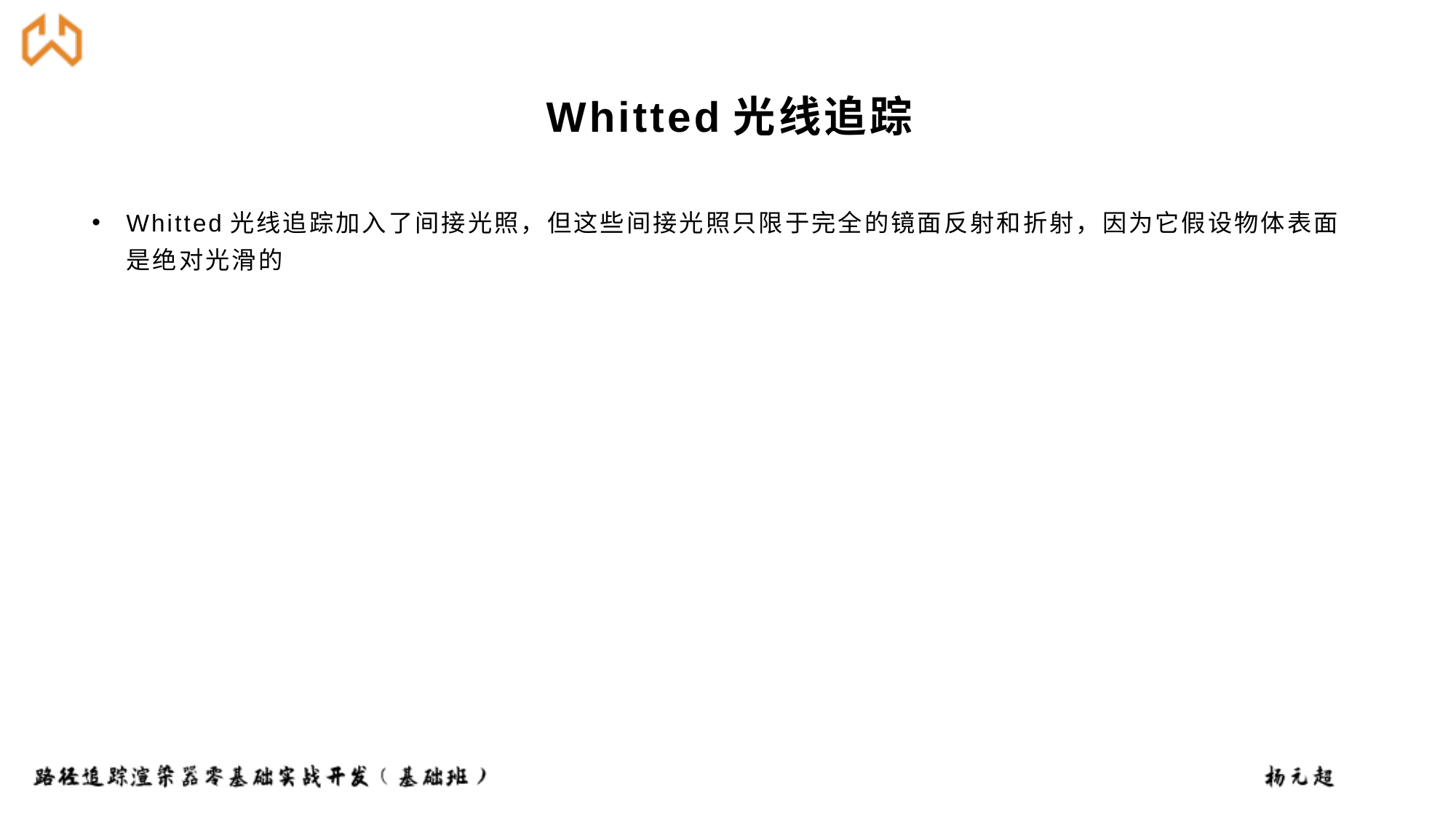

# Whitted光线追踪
Whitted光线追踪加入了间接光照，但这些间接光照只限于完全的镜面反射和折射，因为它假设物体表面是绝对光滑的